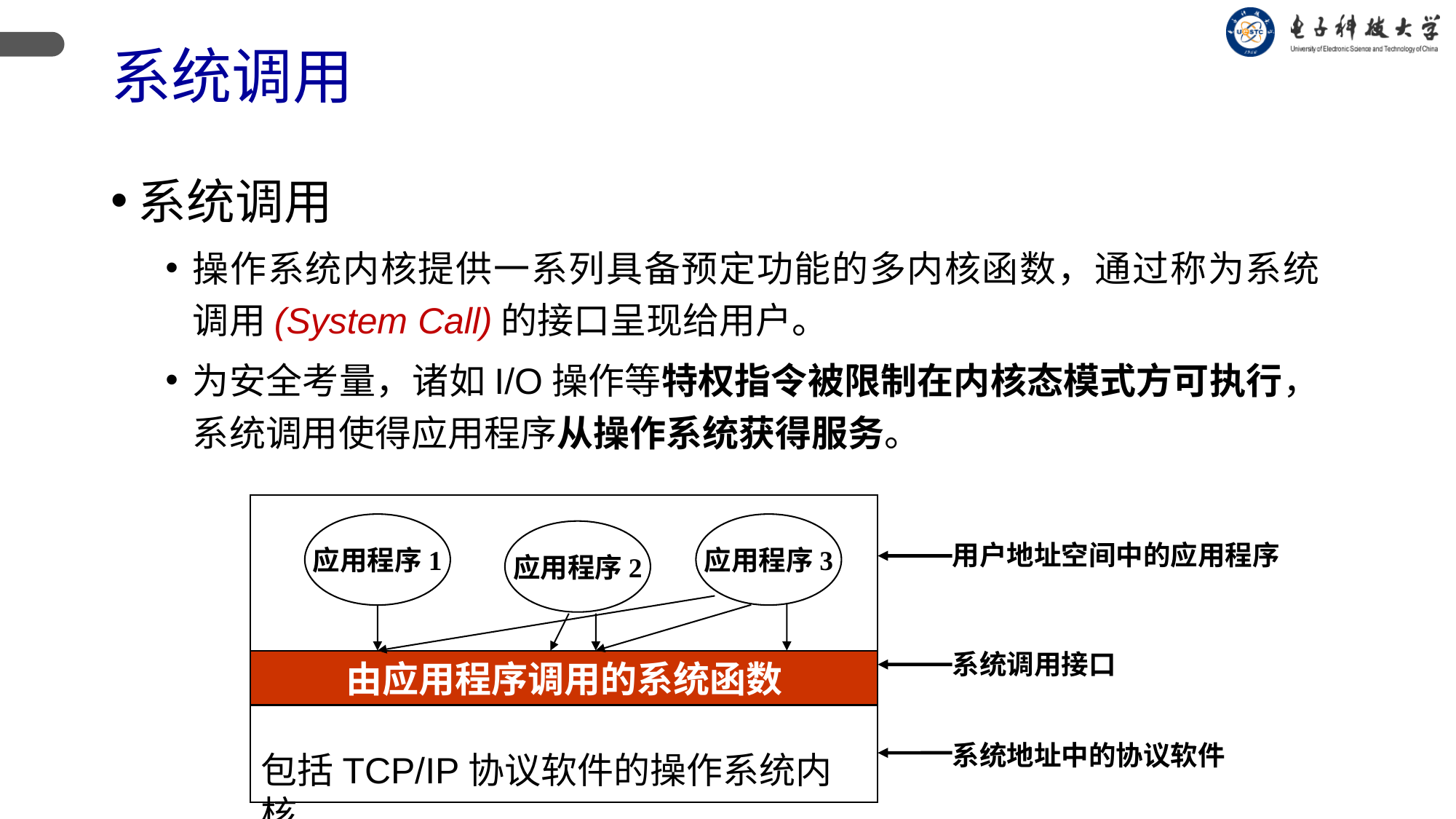

# 系统调用
系统调用
操作系统内核提供一系列具备预定功能的多内核函数，通过称为系统调用(System Call)的接口呈现给用户。
为安全考量，诸如I/O操作等特权指令被限制在内核态模式方可执行，系统调用使得应用程序从操作系统获得服务。

应用程序1
应用程序3
应用程序2
用户地址空间中的应用程序

系统调用接口
由应用程序调用的系统函数

系统地址中的协议软件
包括TCP/IP协议软件的操作系统内核